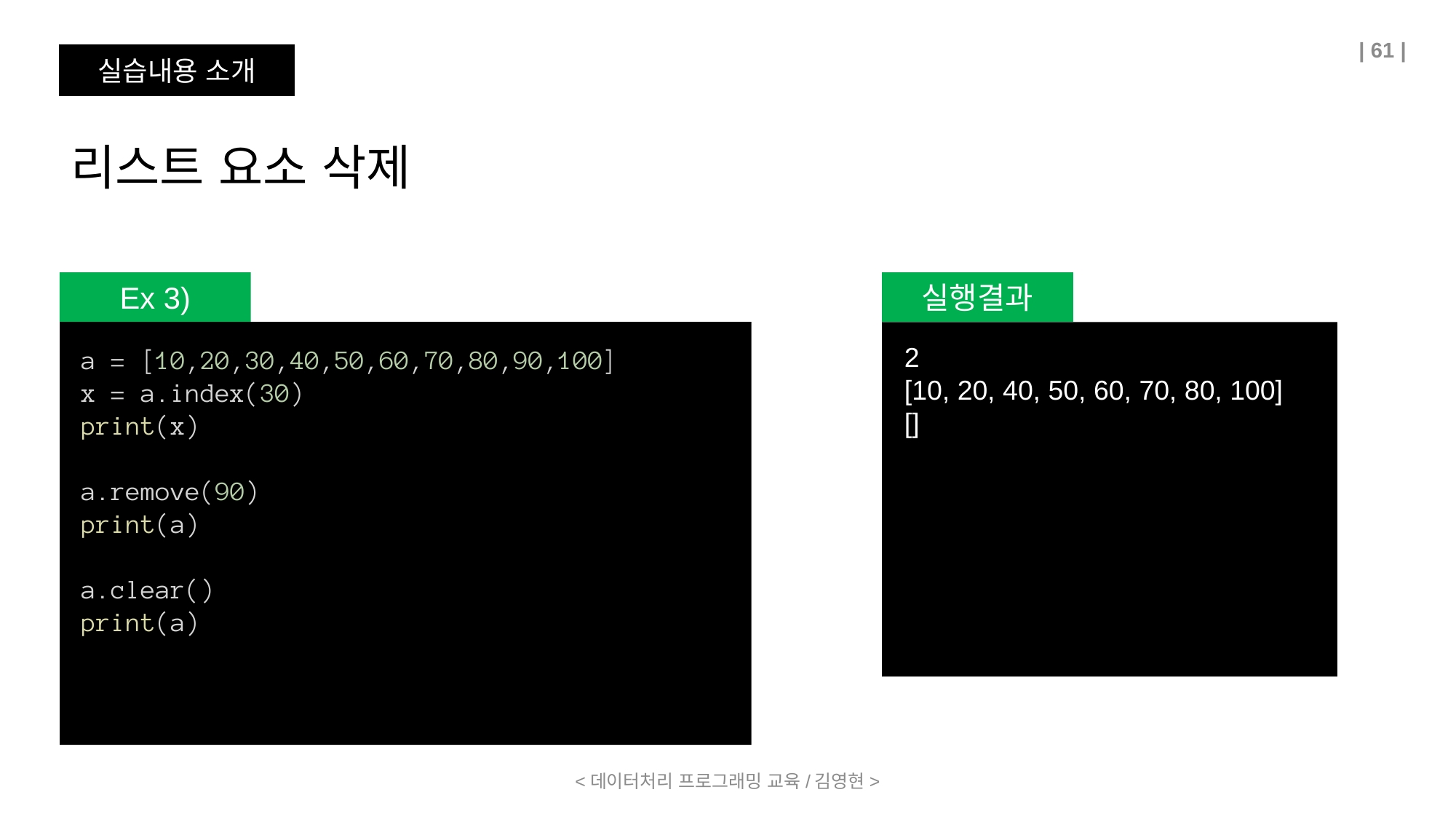

| 61 |
실습내용 소개
리스트 요소 삭제
Ex 3)
실행결과

2
[10, 20, 40, 50, 60, 70, 80, 100]
[]
a = [10,20,30,40,50,60,70,80,90,100]
x = a.index(30)
print(x)
a.remove(90)
print(a)
a.clear()
print(a)
<데이터처리 프로그래밍 교육/김영현>